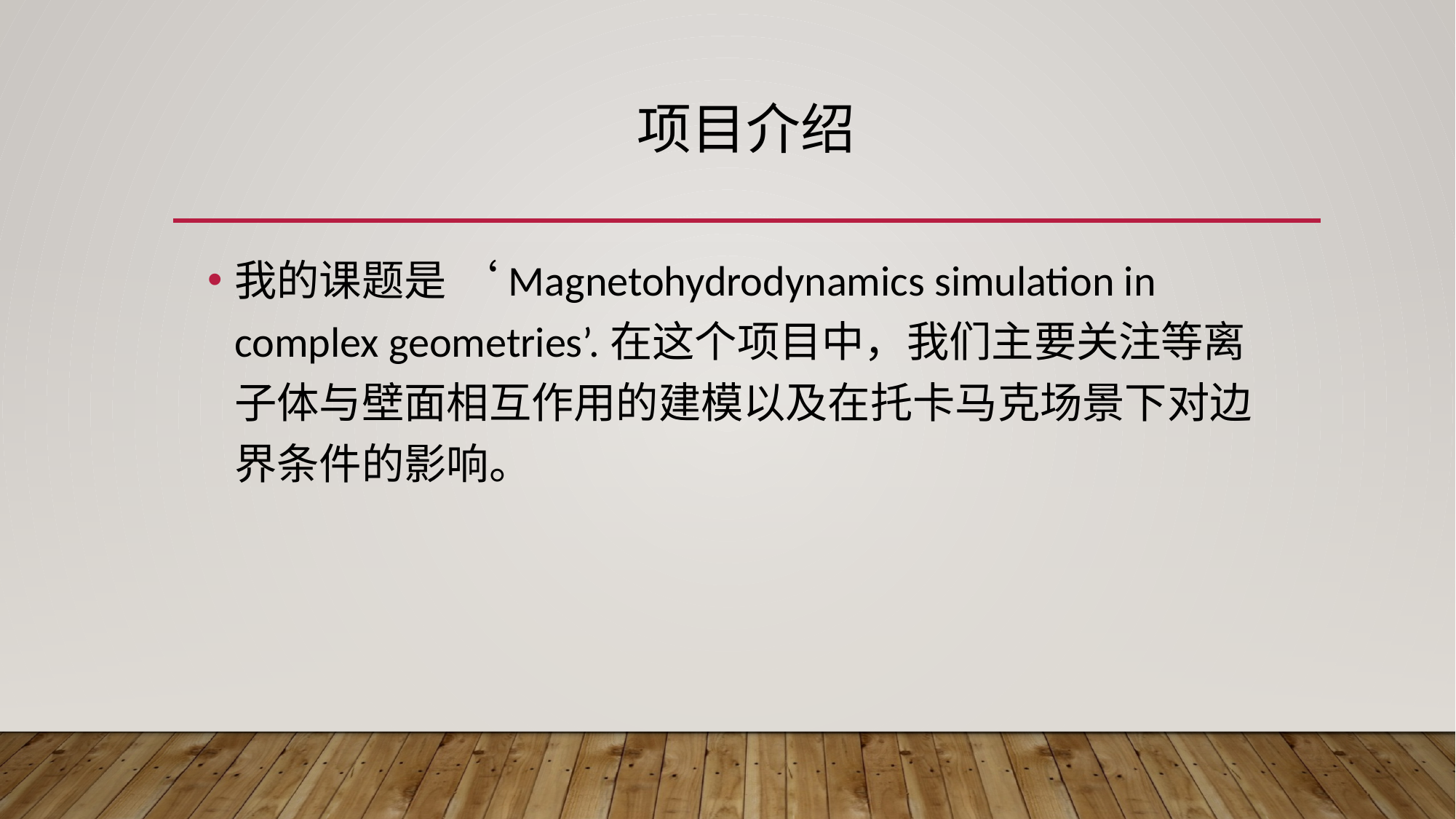

# 项目介绍
我的课题是 ‘Magnetohydrodynamics simulation in complex geometries’.在这个项目中，我们主要关注等离子体与壁面相互作用的建模以及在托卡马克场景下对边界条件的影响。